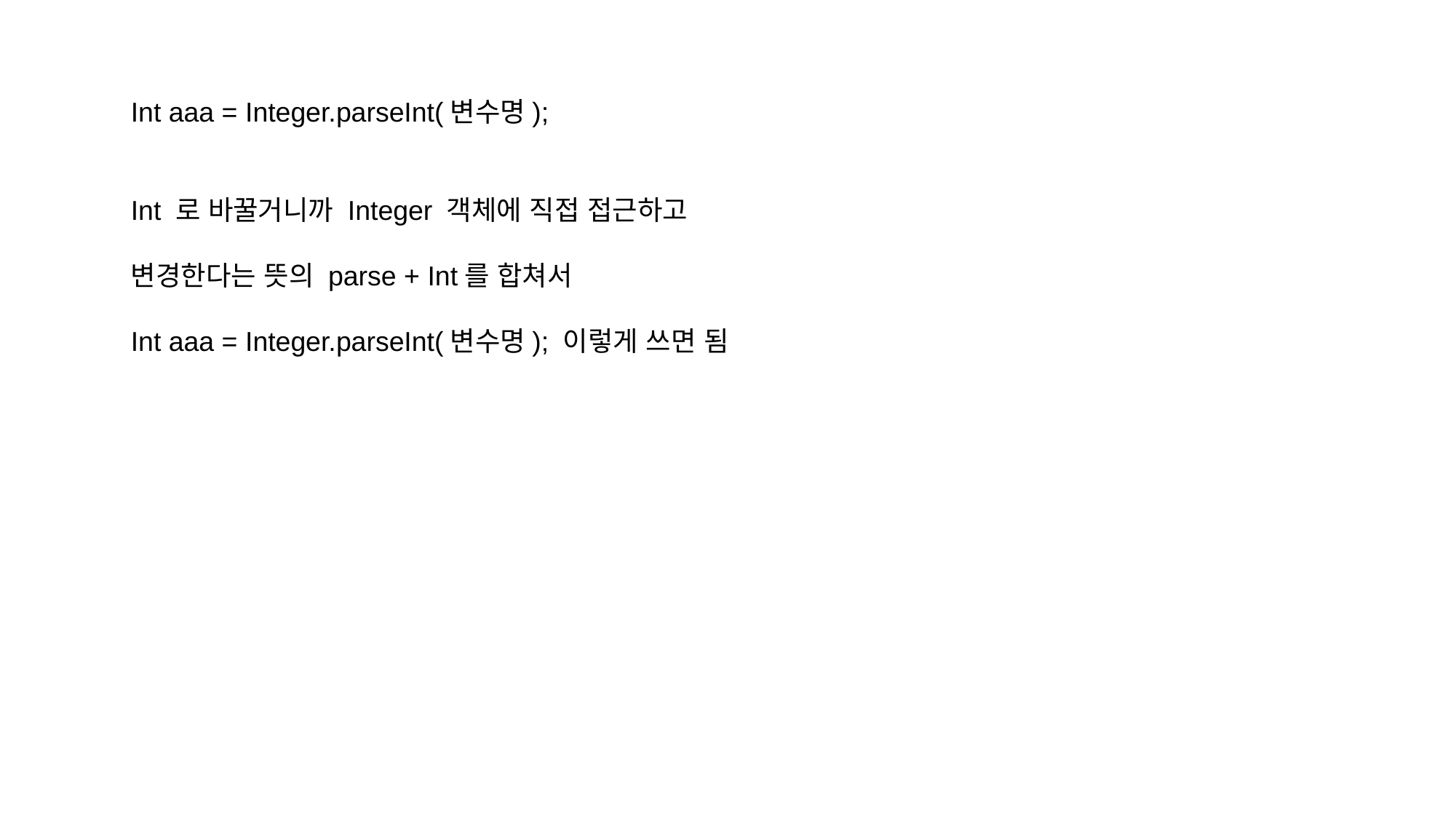

Int aaa = Integer.parseInt(변수명);

Int 로 바꿀거니까 Integer 객체에 직접 접근하고

변경한다는 뜻의 parse + Int를 합쳐서

Int aaa = Integer.parseInt(변수명); 이렇게 쓰면 됨